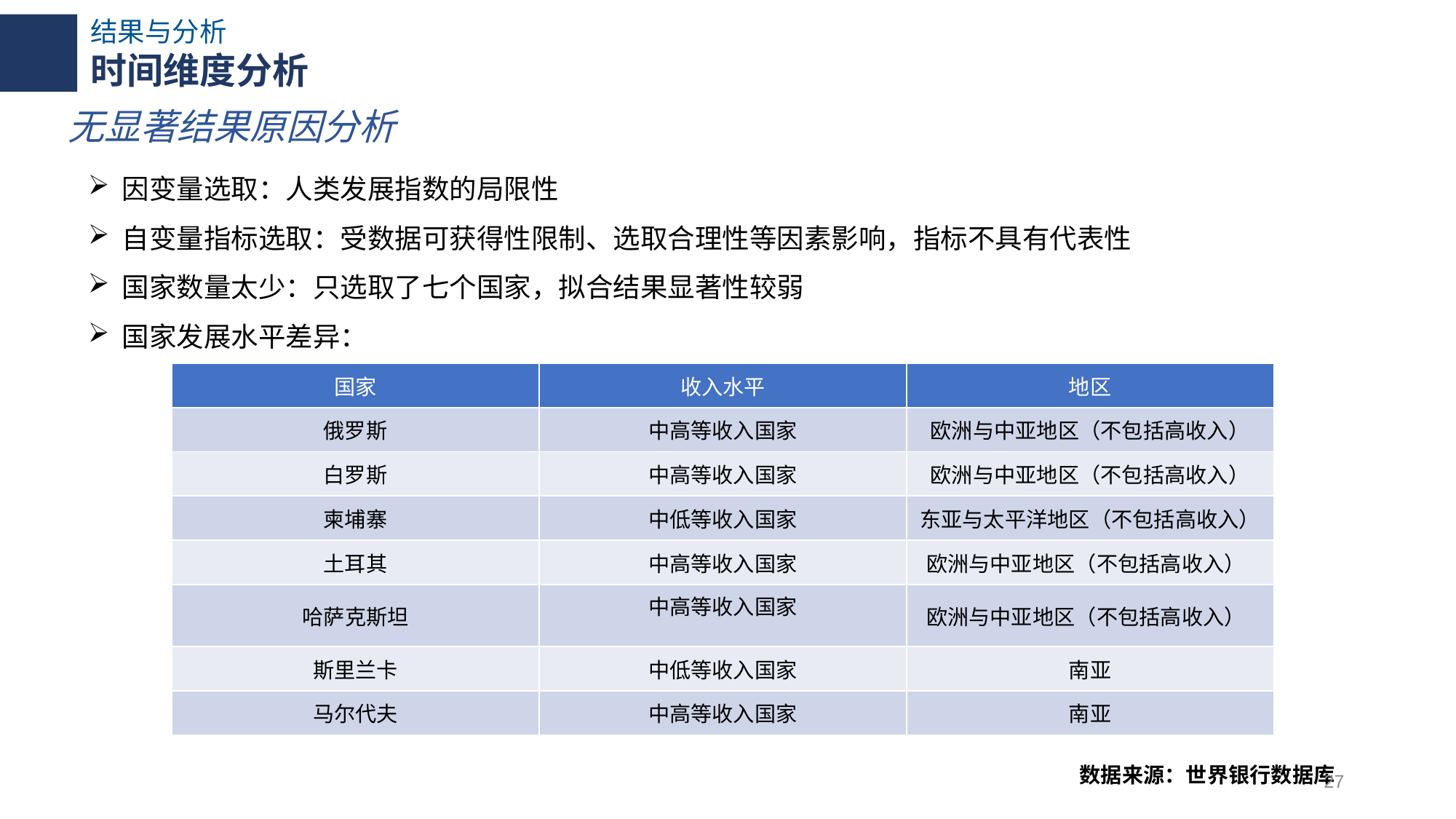

结果与分析

时间维度分析
无显著结果原因分析
因变量选取：人类发展指数的局限性
自变量指标选取：受数据可获得性限制、选取合理性等因素影响，指标不具有代表性
国家数量太少：只选取了七个国家，拟合结果显著性较弱
国家发展水平差异：
| 国家 | 收入水平 | 地区 |
| --- | --- | --- |
| 俄罗斯 | 中高等收入国家 | 欧洲与中亚地区（不包括高收入） |
| 白罗斯 | 中高等收入国家 | 欧洲与中亚地区（不包括高收入） |
| 柬埔寨 | 中低等收入国家 | 东亚与太平洋地区（不包括高收入） |
| 土耳其 | 中高等收入国家 | 欧洲与中亚地区（不包括高收入） |
| 哈萨克斯坦 | 中高等收入国家 | 欧洲与中亚地区（不包括高收入） |
| 斯里兰卡 | 中低等收入国家 | 南亚 |
| 马尔代夫 | 中高等收入国家 | 南亚 |
数据来源：世界银行数据库
27